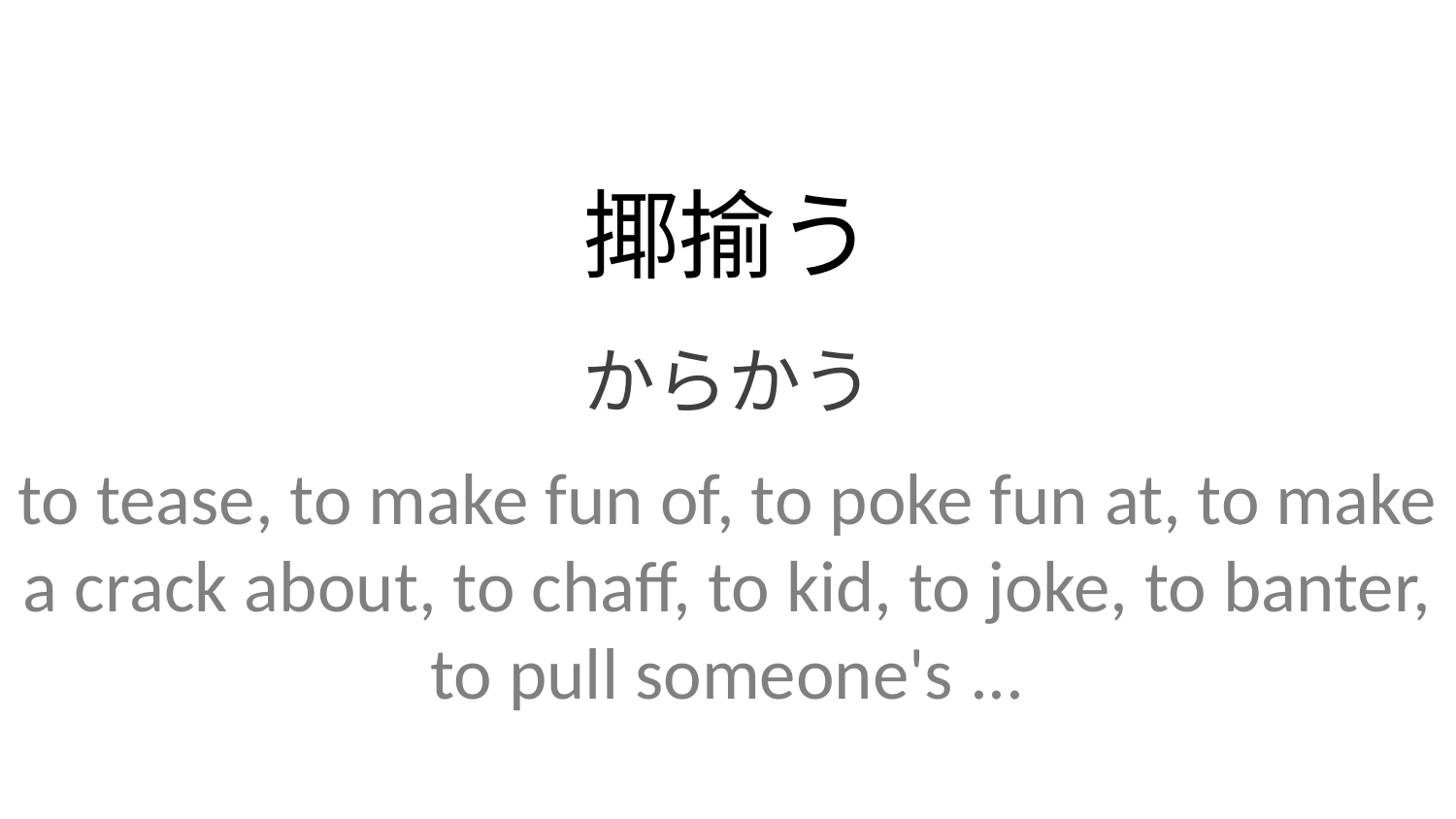

揶揄う

からかう
to tease, to make fun of, to poke fun at, to make a crack about, to chaff, to kid, to joke, to banter, to pull someone's ...